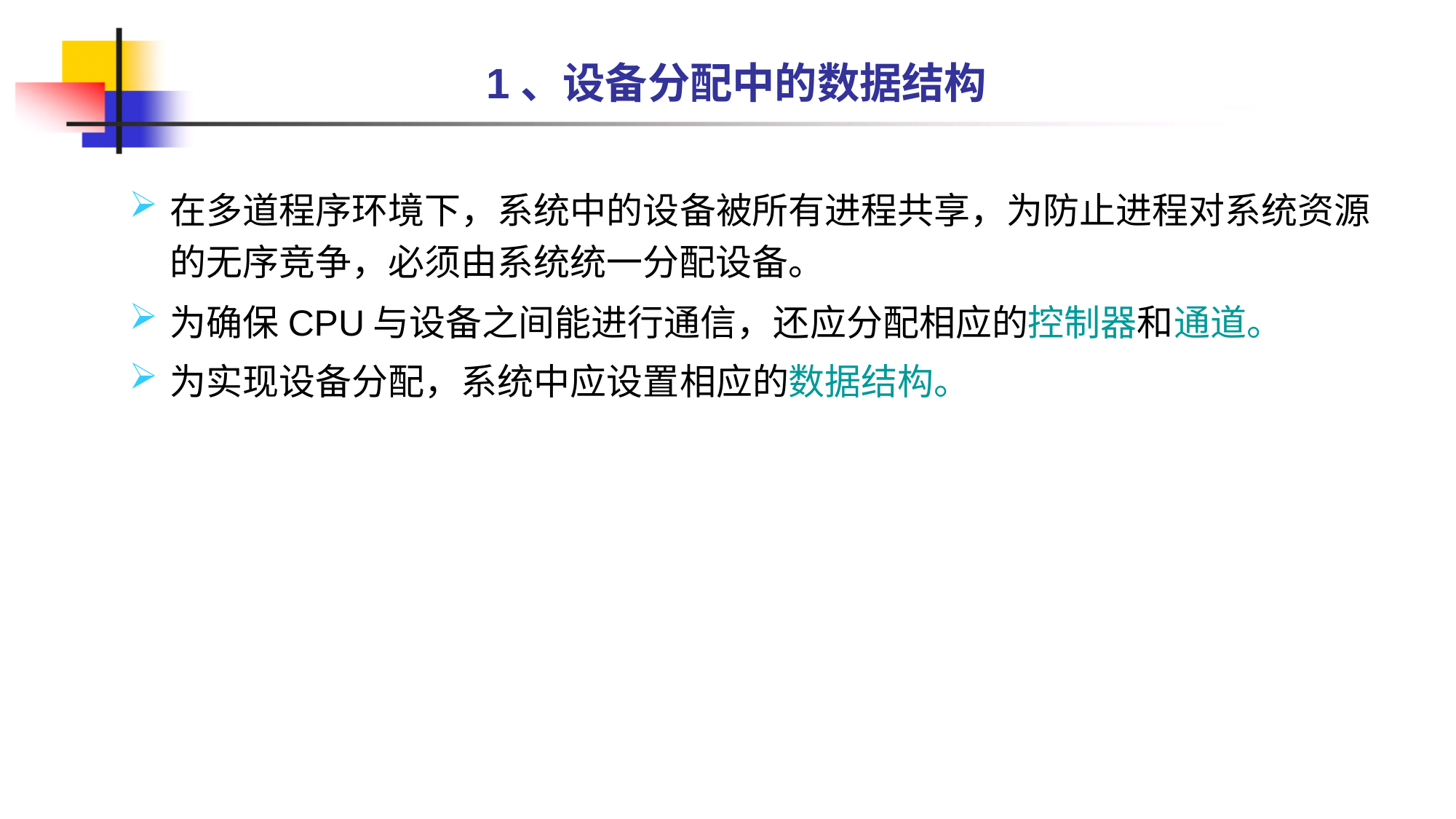

# 1、设备分配中的数据结构
在多道程序环境下，系统中的设备被所有进程共享，为防止进程对系统资源的无序竞争，必须由系统统一分配设备。
为确保CPU与设备之间能进行通信，还应分配相应的控制器和通道。
为实现设备分配，系统中应设置相应的数据结构。
63